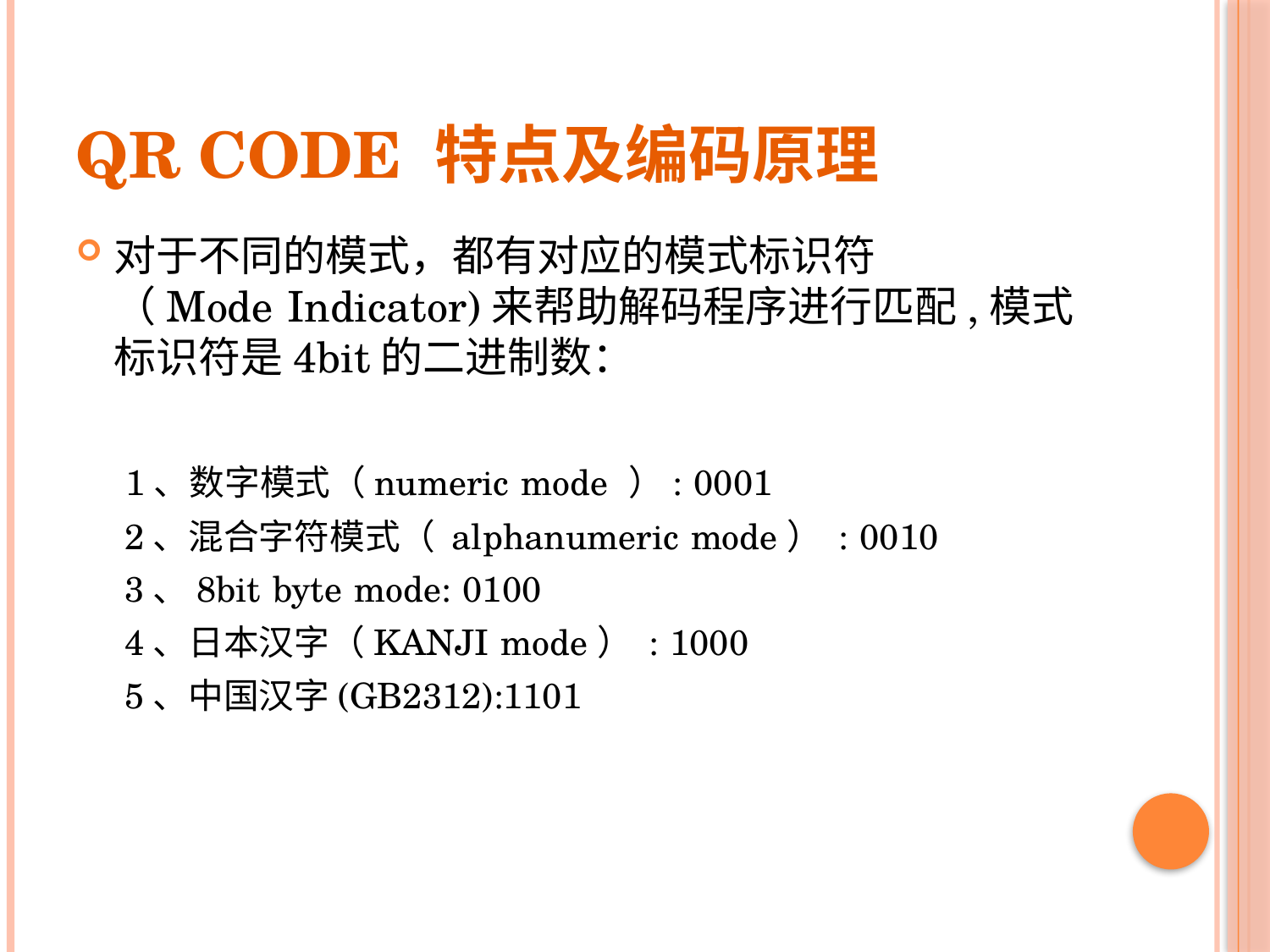

# QR Code 特点及编码原理
对于不同的模式，都有对应的模式标识符（Mode Indicator)来帮助解码程序进行匹配,模式标识符是4bit的二进制数：

    1、数字模式（numeric mode ）: 0001
     2、混合字符模式（ alphanumeric mode） : 0010
     3、8bit byte mode: 0100
     4、日本汉字（KANJI mode） : 1000
     5、中国汉字(GB2312):1101